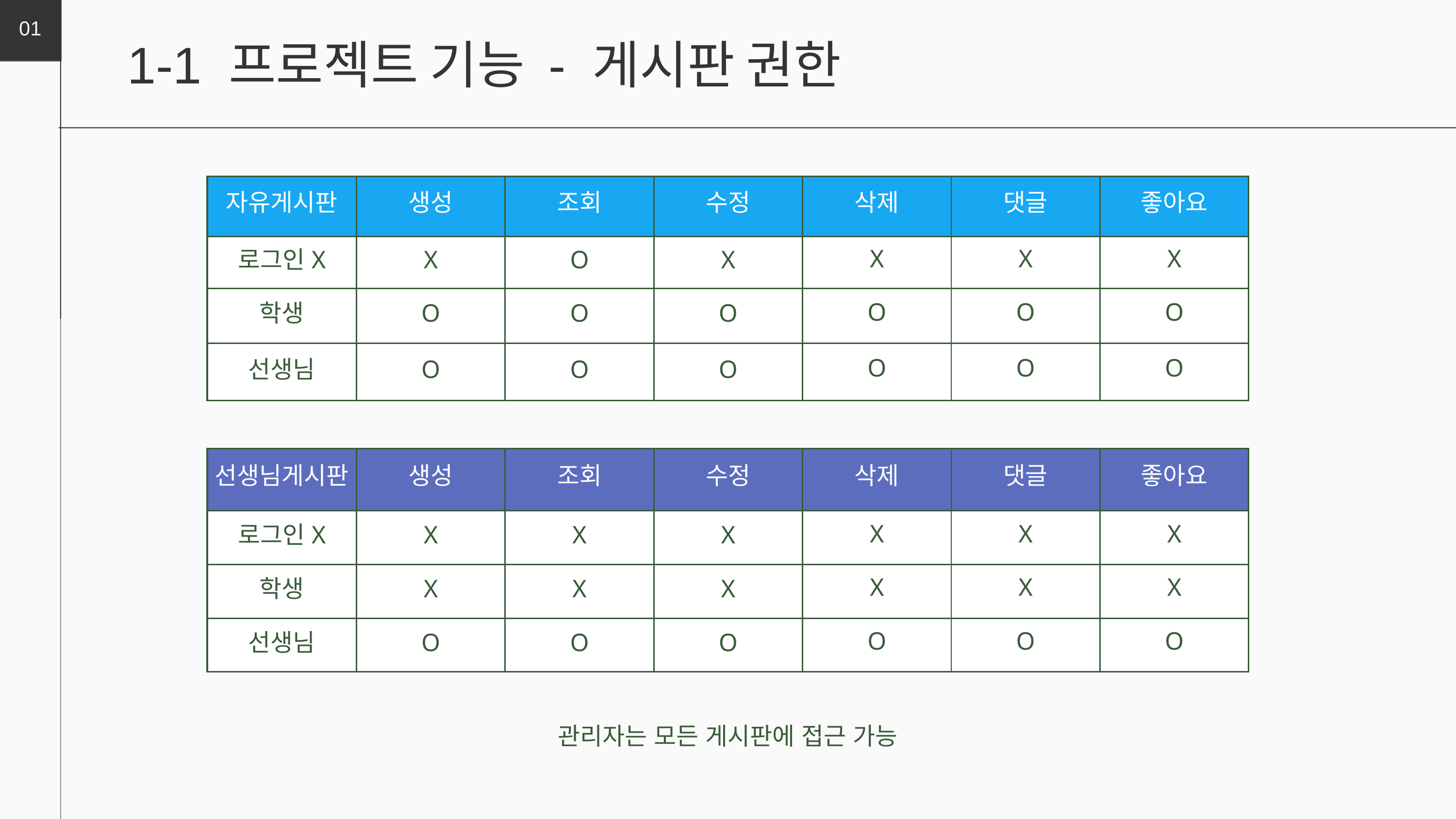

01

1-1 프로젝트 기능 - 게시판 권한

| 자유게시판 | 생성 | 조회 | 수정 | 삭제 | 댓글 | 좋아요 |
| --- | --- | --- | --- | --- | --- | --- |
| 로그인X | X | O | X | X | X | X |
| 학생 | O | O | O | O | O | O |
| 선생님 | O | O | O | O | O | O |

| 선생님게시판 | 생성 | 조회 | 수정 | 삭제 | 댓글 | 좋아요 |
| --- | --- | --- | --- | --- | --- | --- |
| 로그인X | X | X | X | X | X | X |
| 학생 | X | X | X | X | X | X |
| 선생님 | O | O | O | O | O | O |
관리자는 모든 게시판에 접근 가능